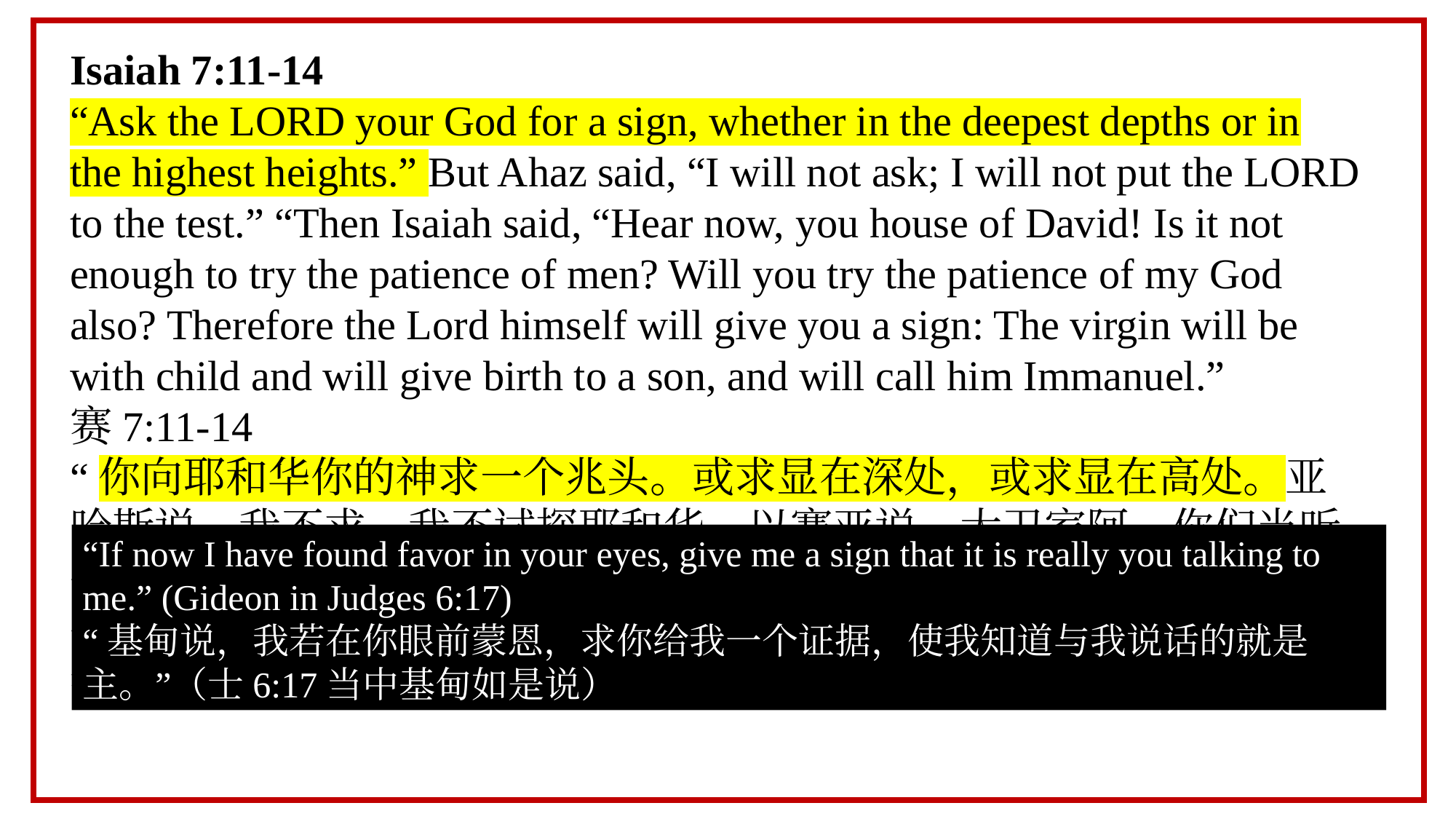

Isaiah 7:11-14
“Ask the LORD your God for a sign, whether in the deepest depths or in the highest heights.” But Ahaz said, “I will not ask; I will not put the LORD to the test.” “Then Isaiah said, “Hear now, you house of David! Is it not enough to try the patience of men? Will you try the patience of my God also? Therefore the Lord himself will give you a sign: The virgin will be with child and will give birth to a son, and will call him Immanuel.”
赛7:11-14
“你向耶和华你的神求一个兆头。或求显在深处，或求显在高处。亚哈斯说，我不求，我不试探耶和华。以赛亚说，大卫家阿，你们当听。你们使人厌烦岂算小事，还要使我的神厌烦吗？因此，主自己要给你们一个兆头，必有童女怀孕生子，给他起名叫以马内利。（就是神与我们同在的意思）”

“If now I have found favor in your eyes, give me a sign that it is really you talking to me.” (Gideon in Judges 6:17)
“基甸说，我若在你眼前蒙恩，求你给我一个证据，使我知道与我说话的就是主。”（士6:17当中基甸如是说）